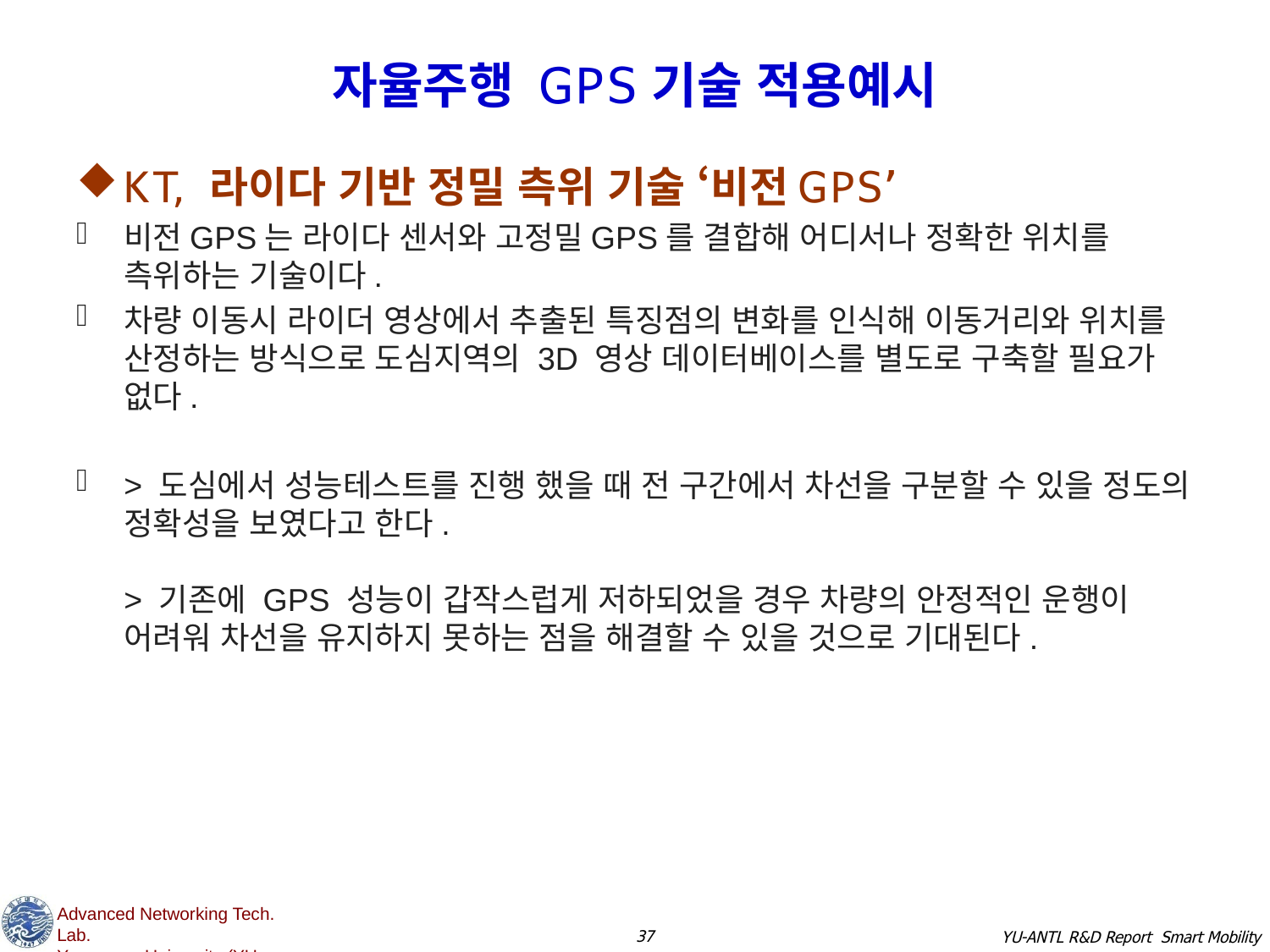

# 자율주행 GPS기술 적용예시
KT, 라이다 기반 정밀 측위 기술 ‘비전GPS’
비전GPS는 라이다 센서와 고정밀GPS를 결합해 어디서나 정확한 위치를 측위하는 기술이다.
차량 이동시 라이더 영상에서 추출된 특징점의 변화를 인식해 이동거리와 위치를 산정하는 방식으로 도심지역의 3D 영상 데이터베이스를 별도로 구축할 필요가 없다.

> 도심에서 성능테스트를 진행 했을 때 전 구간에서 차선을 구분할 수 있을 정도의 정확성을 보였다고 한다.
> 기존에 GPS 성능이 갑작스럽게 저하되었을 경우 차량의 안정적인 운행이 어려워 차선을 유지하지 못하는 점을 해결할 수 있을 것으로 기대된다.